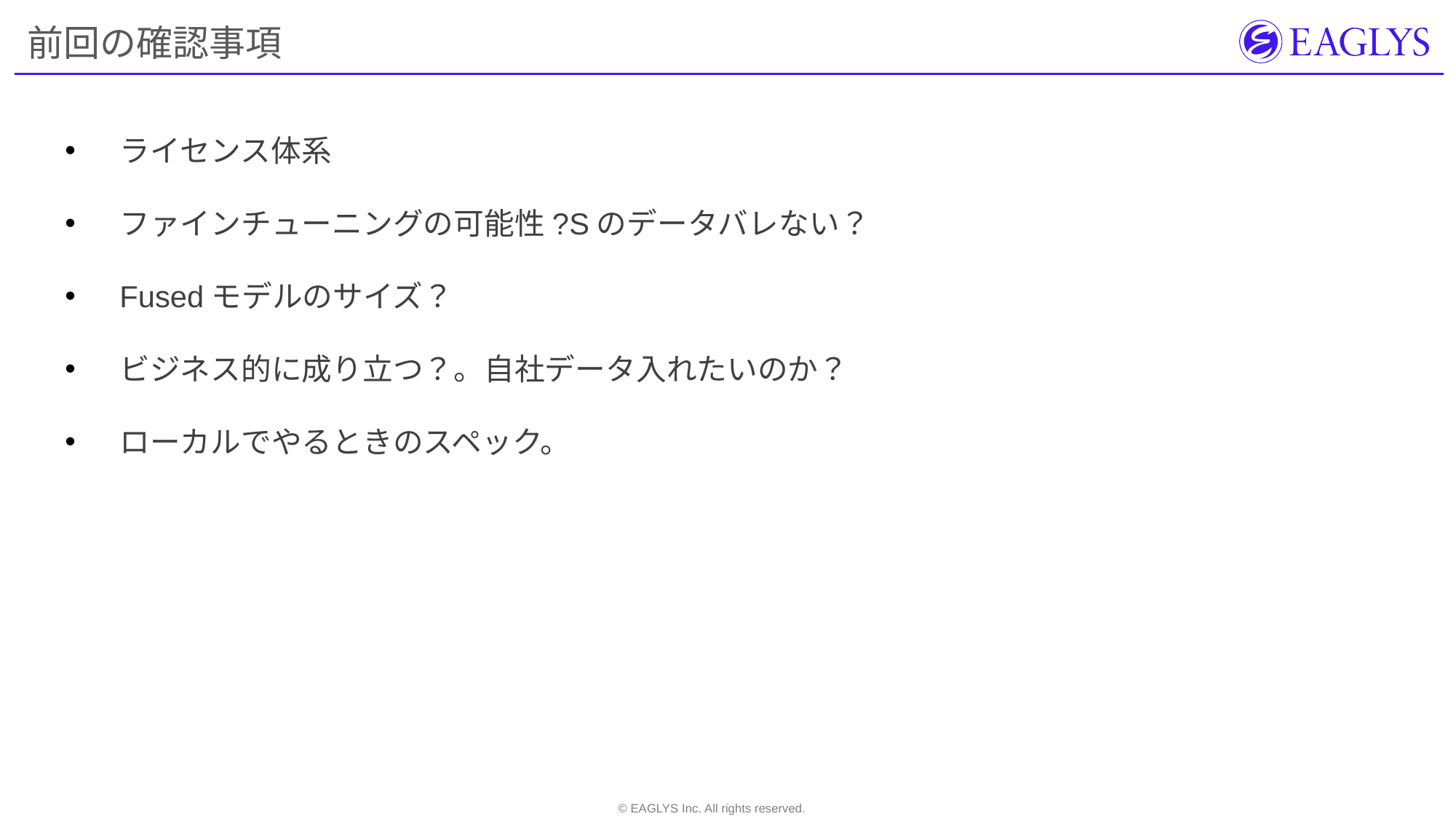

# 前回の確認事項
ライセンス体系

ファインチューニングの可能性?Sのデータバレない？

Fusedモデルのサイズ？

ビジネス的に成り立つ？。自社データ入れたいのか？

ローカルでやるときのスペック。